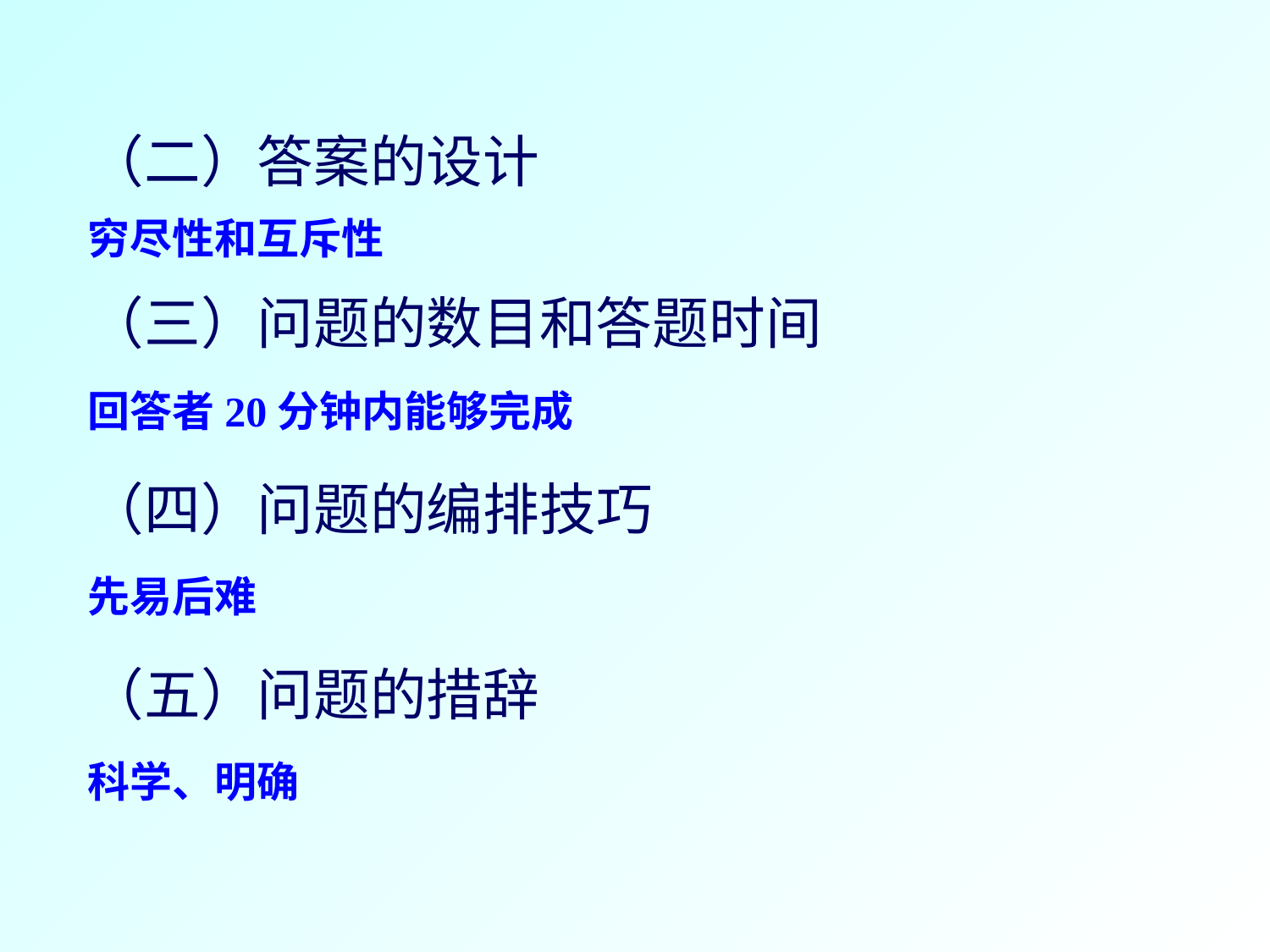

（二）答案的设计
穷尽性和互斥性
（三）问题的数目和答题时间
回答者20分钟内能够完成
（四）问题的编排技巧
先易后难
（五）问题的措辞
科学、明确